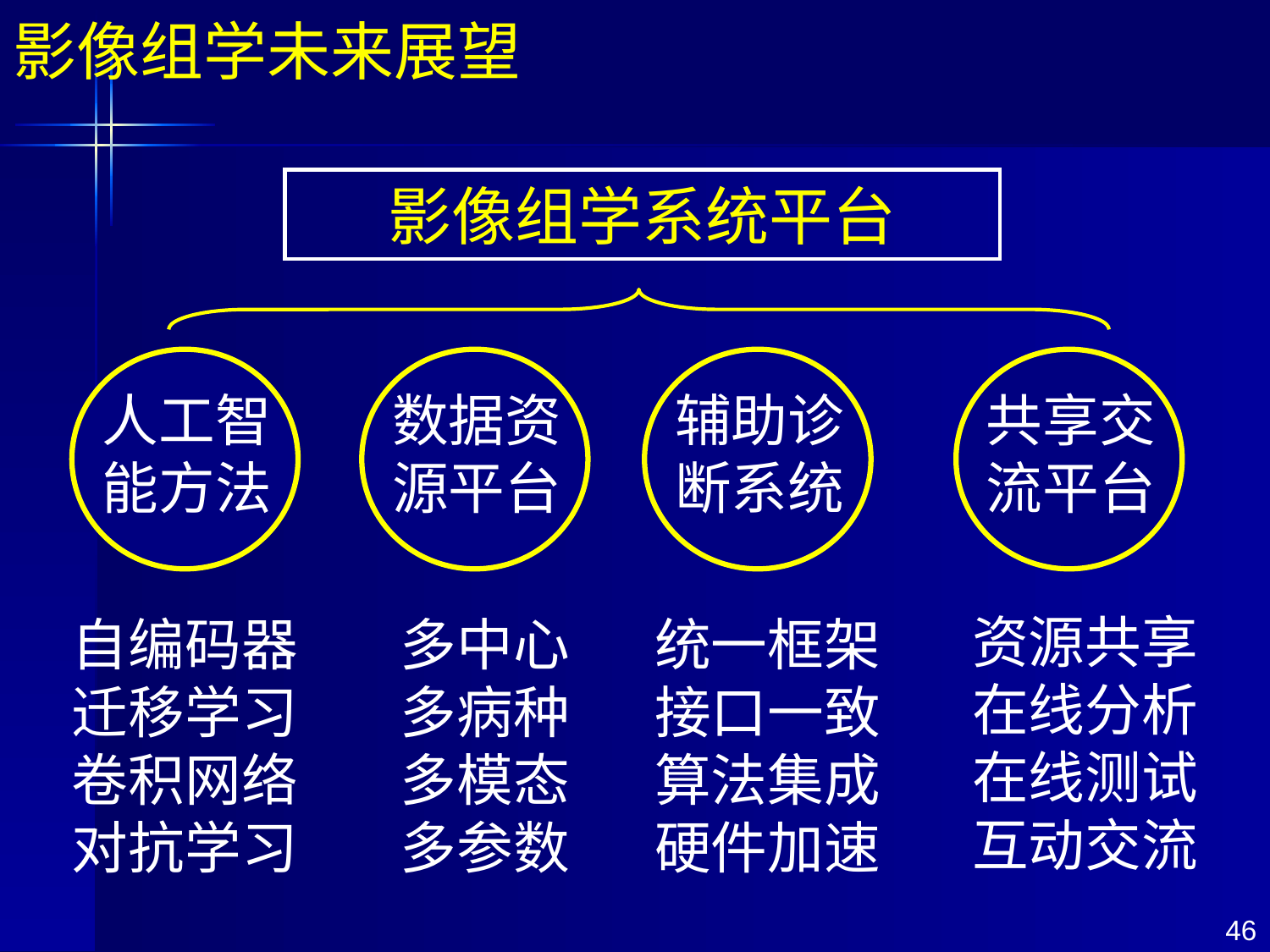

影像组学未来展望
影像组学系统平台

人工智能方法

数据资源平台

辅助诊断系统

共享交流平台
资源共享
在线分析
在线测试
互动交流
自编码器
迁移学习
卷积网络
对抗学习
多中心
多病种
多模态
多参数
统一框架
接口一致
算法集成
硬件加速